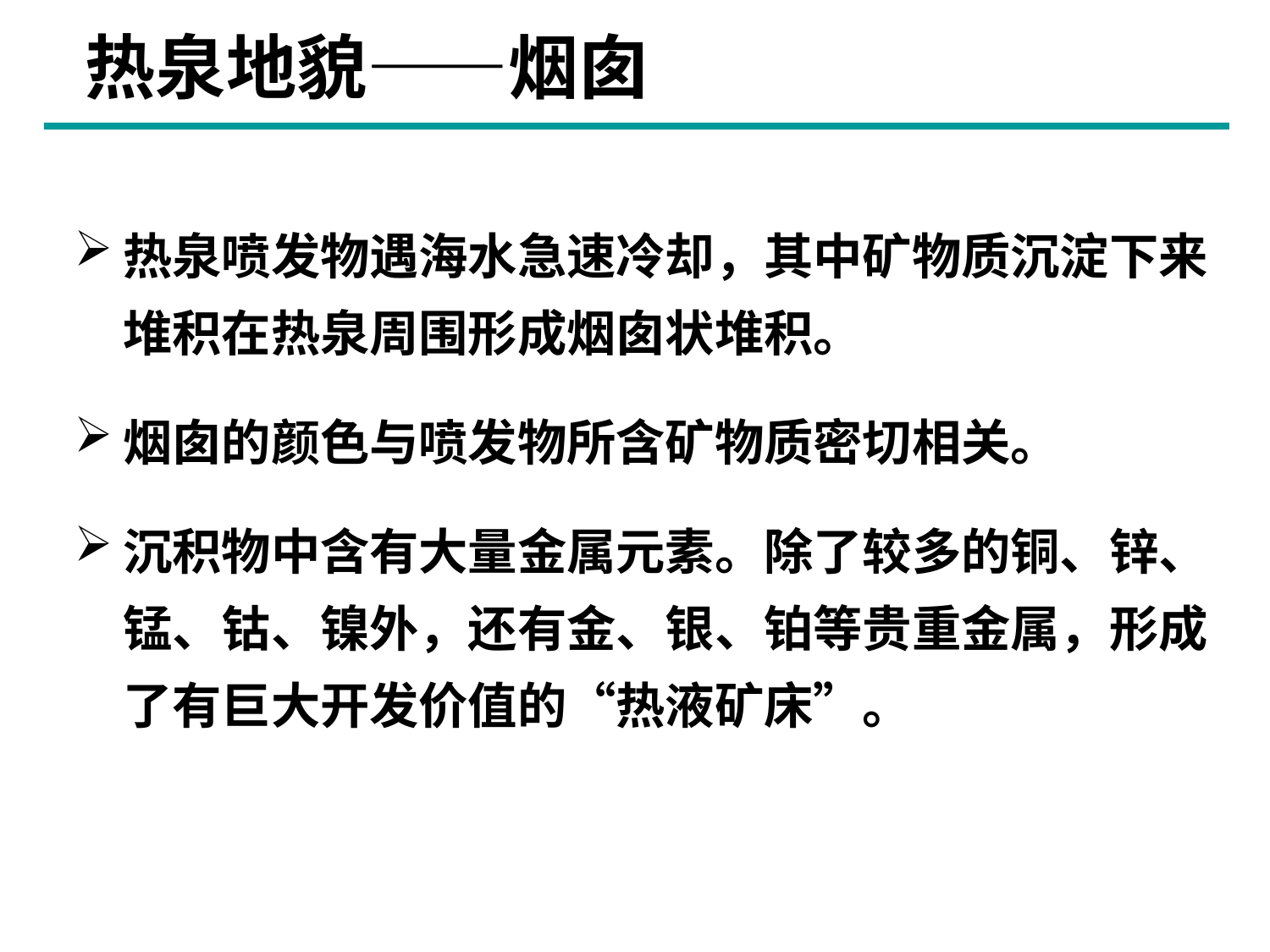

# 热泉地貌——烟囱
热泉喷发物遇海水急速冷却，其中矿物质沉淀下来堆积在热泉周围形成烟囱状堆积。
烟囱的颜色与喷发物所含矿物质密切相关。
沉积物中含有大量金属元素。除了较多的铜、锌、锰、钴、镍外，还有金、银、铂等贵重金属，形成了有巨大开发价值的“热液矿床”。